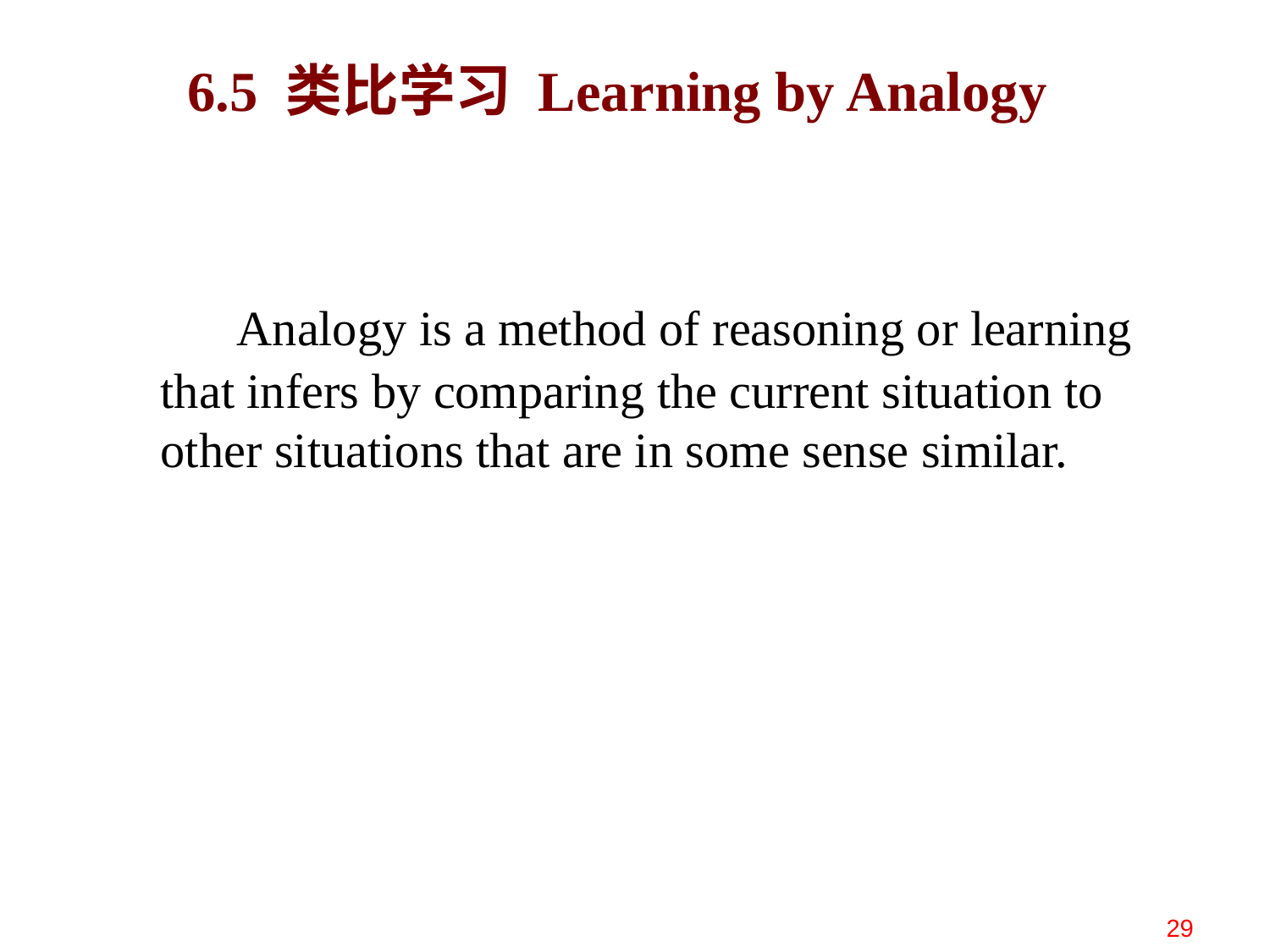

# 6.5 类比学习 Learning by Analogy
  Analogy is a method of reasoning or learning that infers by comparing the current situation to other situations that are in some sense similar.
29